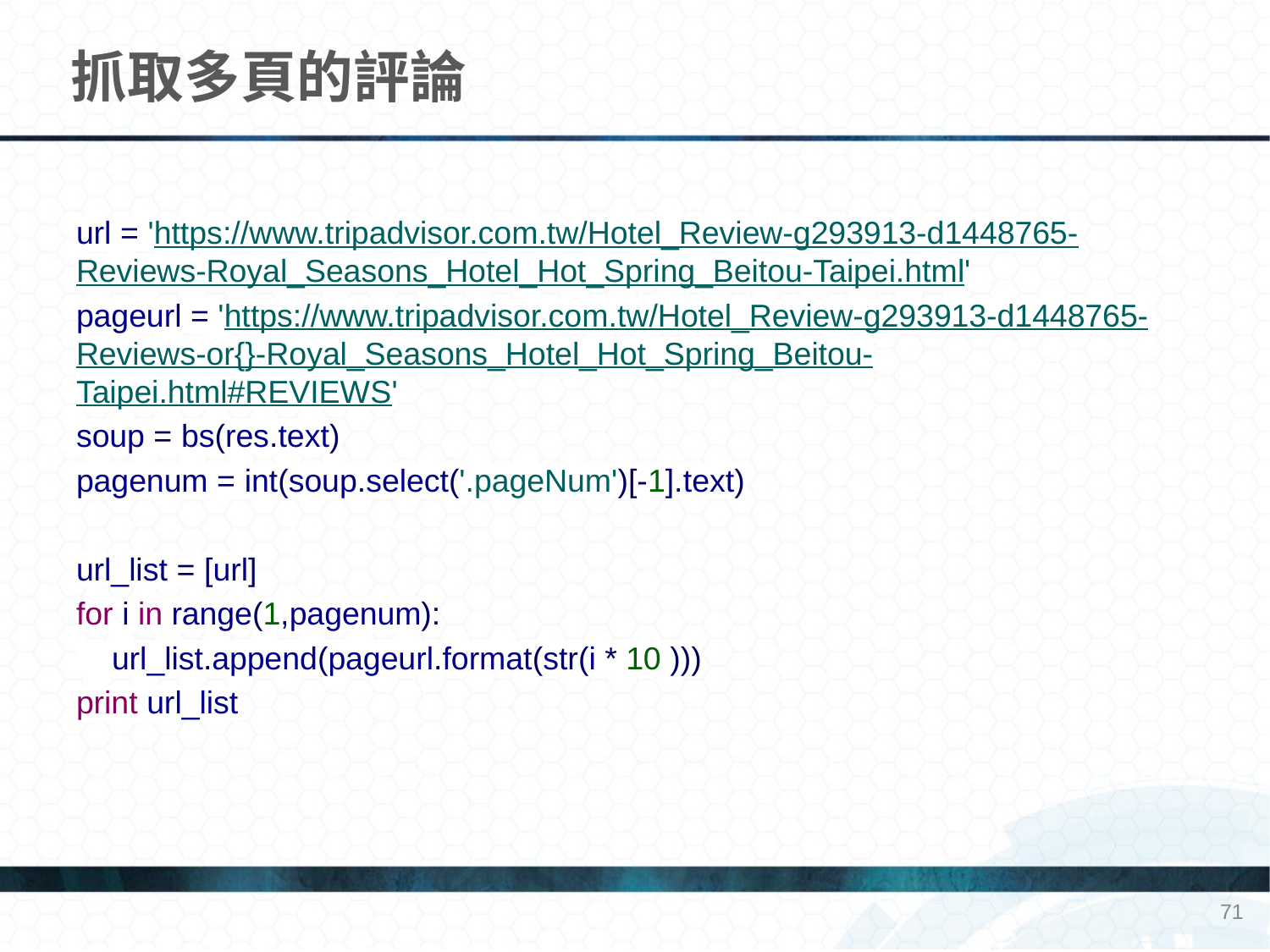

# 抓取多頁的評論
url = 'https://www.tripadvisor.com.tw/Hotel_Review-g293913-d1448765-Reviews-Royal_Seasons_Hotel_Hot_Spring_Beitou-Taipei.html'
pageurl = 'https://www.tripadvisor.com.tw/Hotel_Review-g293913-d1448765-Reviews-or{}-Royal_Seasons_Hotel_Hot_Spring_Beitou-Taipei.html#REVIEWS'
soup = bs(res.text)
pagenum = int(soup.select('.pageNum')[-1].text)

url_list = [url]
for i in range(1,pagenum):
    url_list.append(pageurl.format(str(i * 10 )))
print url_list
71